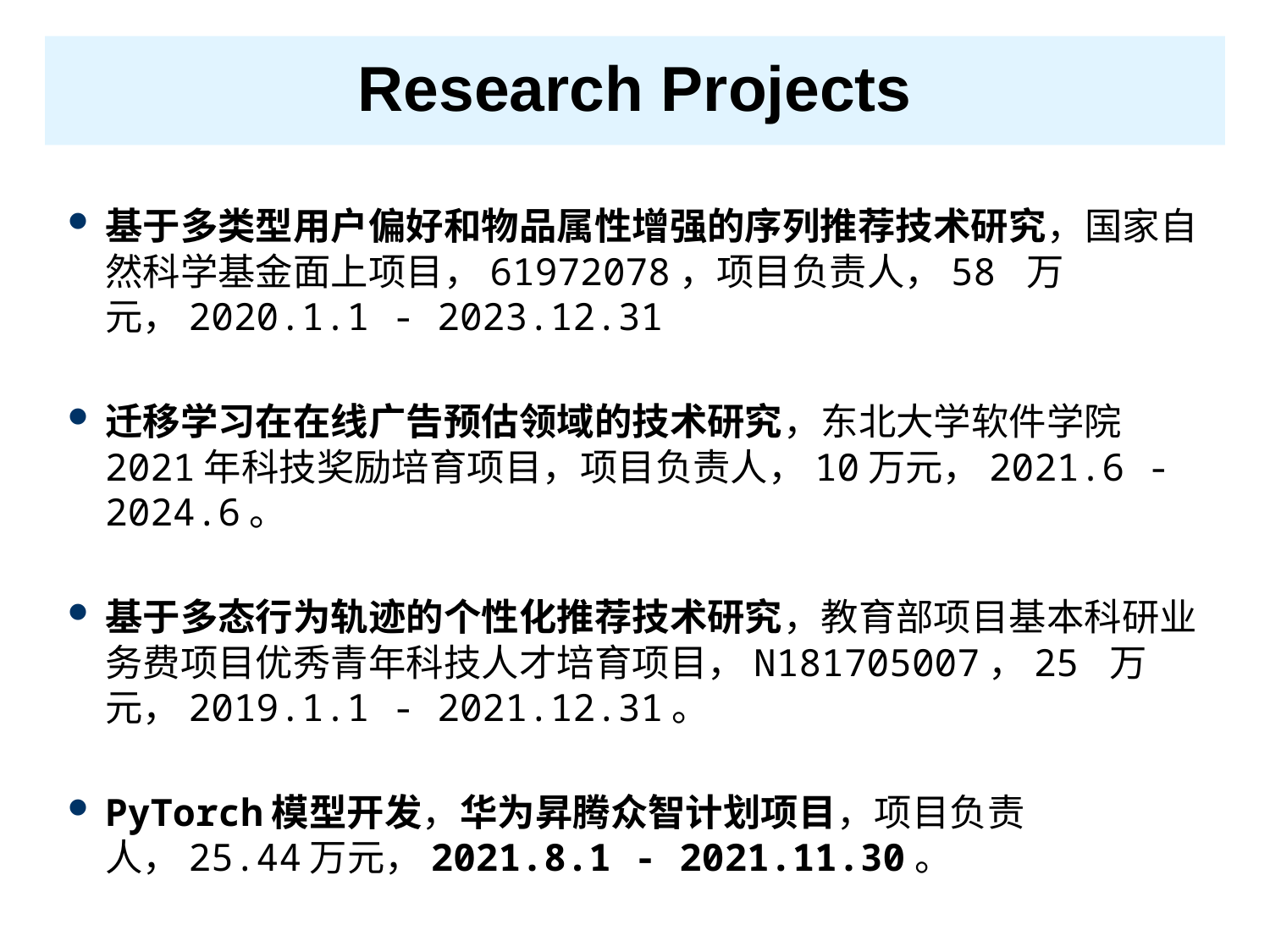

# Research Projects
基于多类型用户偏好和物品属性增强的序列推荐技术研究，国家自然科学基金面上项目，61972078，项目负责人，58 万元，2020.1.1 - 2023.12.31

迁移学习在在线广告预估领域的技术研究，东北大学软件学院2021年科技奖励培育项目，项目负责人，10万元，2021.6 - 2024.6。

基于多态行为轨迹的个性化推荐技术研究，教育部项目基本科研业务费项目优秀青年科技人才培育项目，N181705007，25 万元，2019.1.1 - 2021.12.31。

PyTorch模型开发，华为昇腾众智计划项目，项目负责人，25.44万元，2021.8.1 - 2021.11.30。